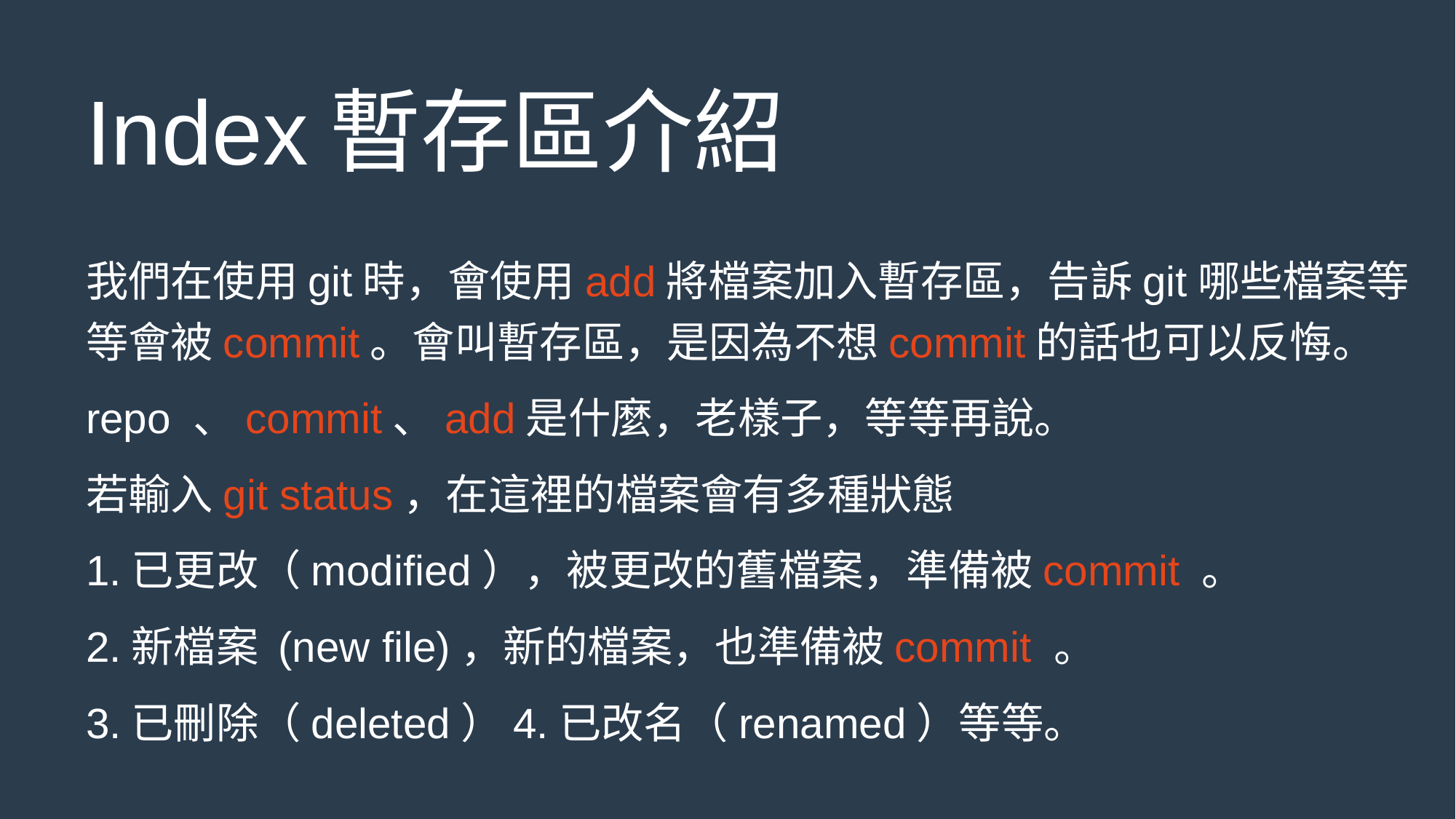

# Index暫存區介紹
我們在使用git時，會使用add將檔案加入暫存區，告訴git哪些檔案等等會被commit。會叫暫存區，是因為不想commit的話也可以反悔。
repo 、commit、add是什麼，老樣子，等等再說。
若輸入git status，在這裡的檔案會有多種狀態
1.已更改（modified），被更改的舊檔案，準備被commit 。
2.新檔案 (new file)，新的檔案，也準備被commit 。
3.已刪除（deleted）4.已改名（renamed）等等。